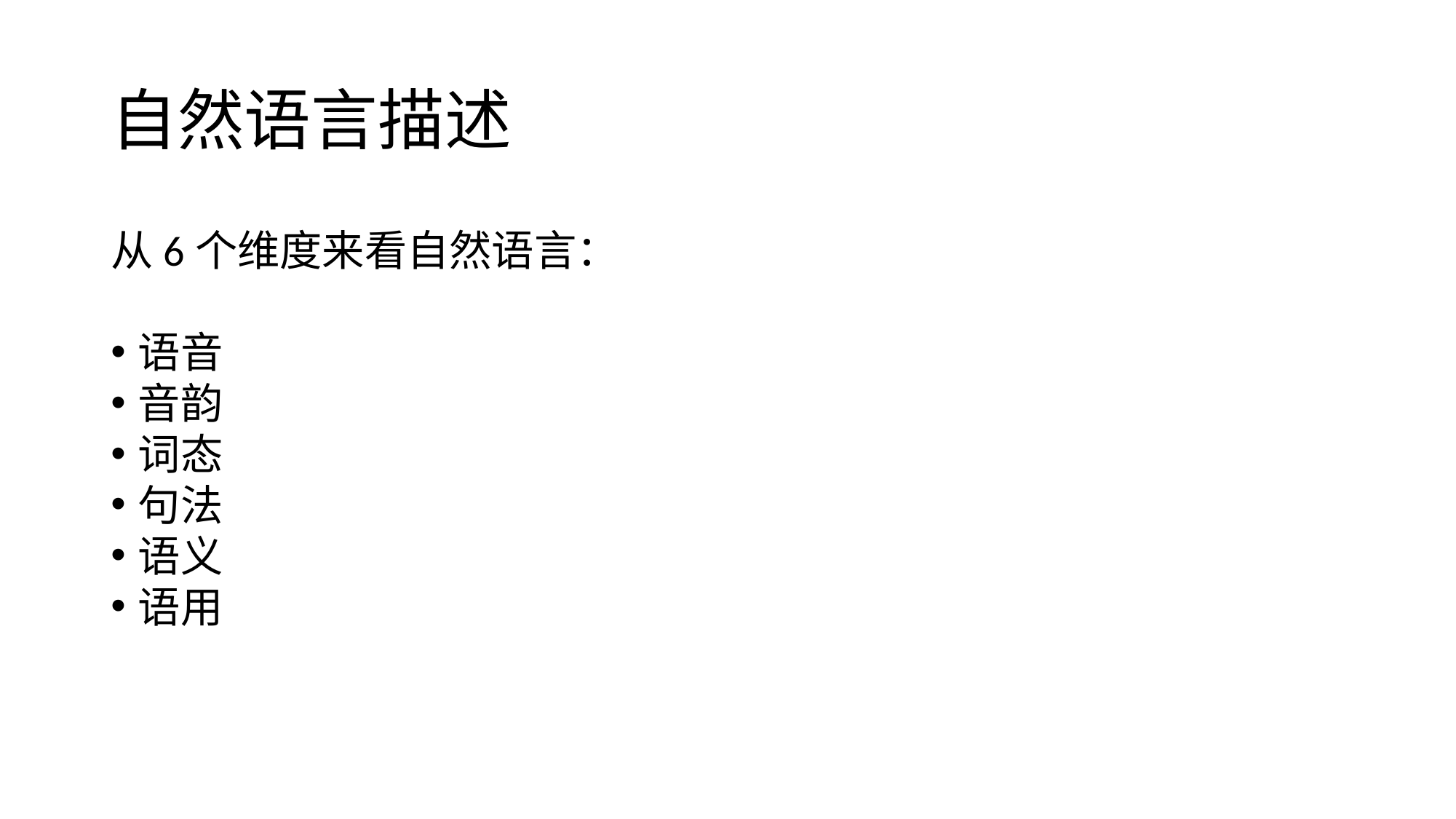

# 自然语言描述
从6个维度来看自然语言：

语音
音韵
词态
句法
语义
语用